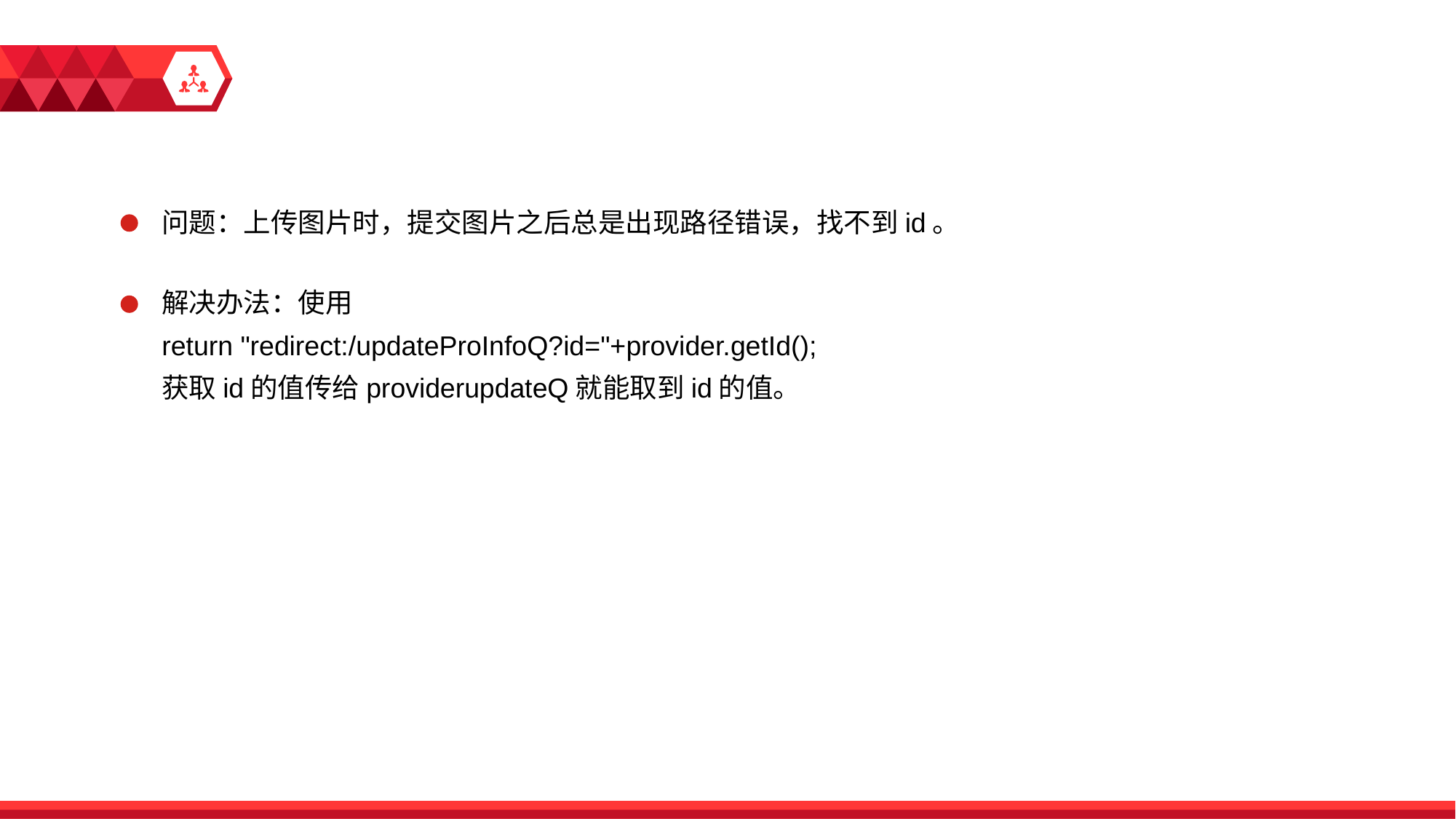

问题：上传图片时，提交图片之后总是出现路径错误，找不到id。

解决办法：使用
return "redirect:/updateProInfoQ?id="+provider.getId();
获取id的值传给providerupdateQ就能取到id的值。
在此输入您的标题内容